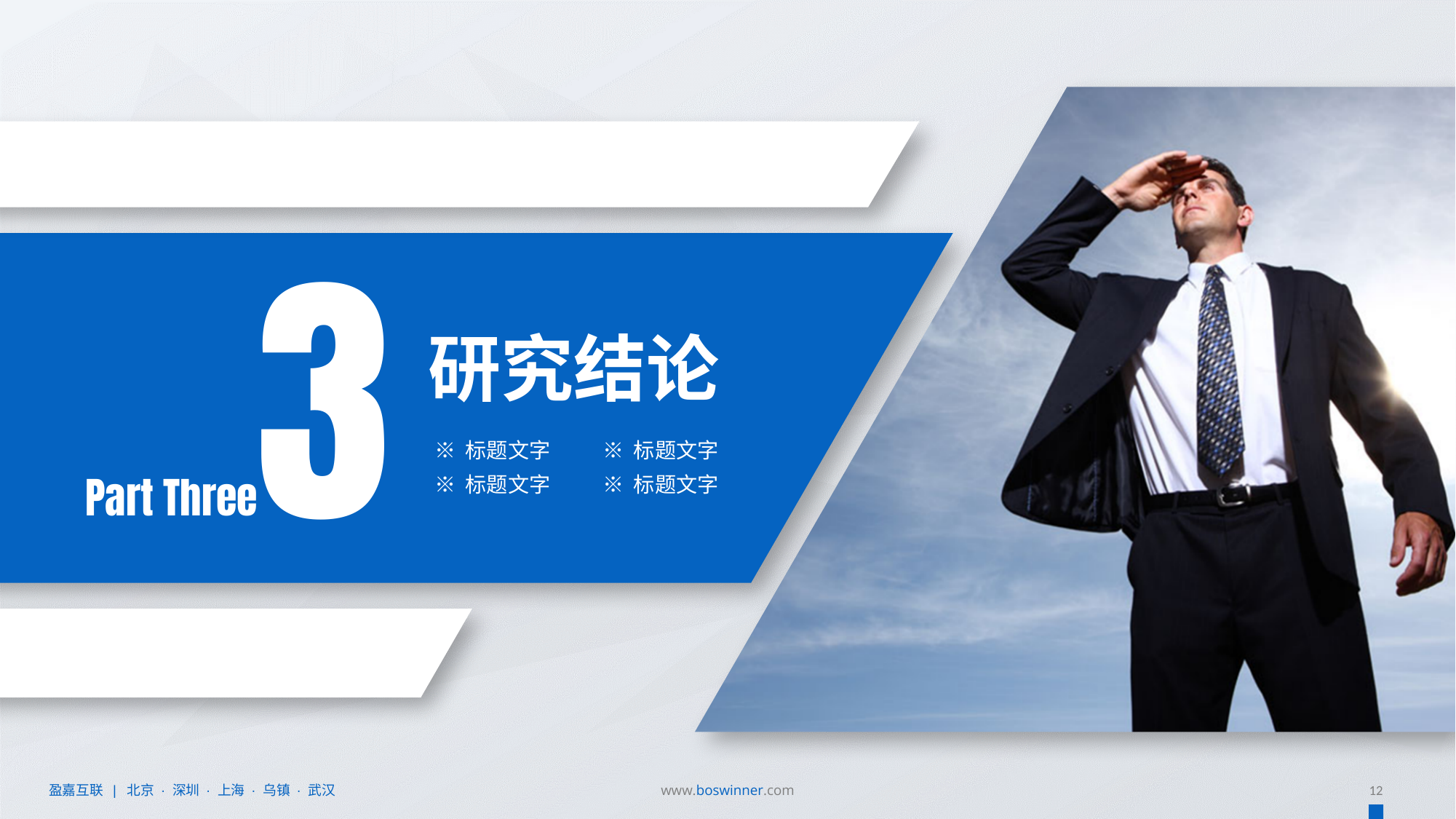

3
研究结论
※ 标题文字
※ 标题文字
※ 标题文字
※ 标题文字
Part Three